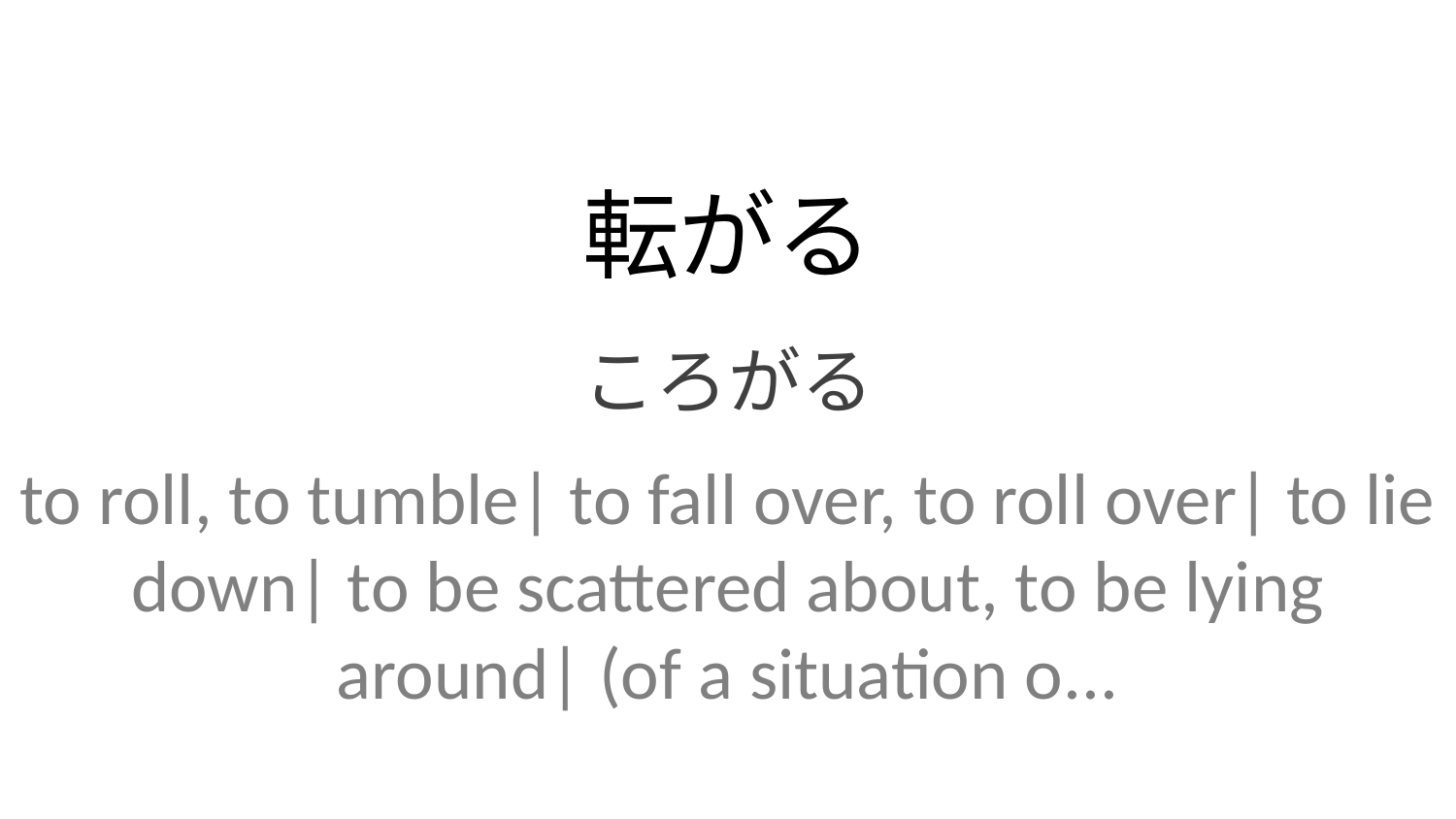

転がる

ころがる
to roll, to tumble| to fall over, to roll over| to lie down| to be scattered about, to be lying around| (of a situation o...